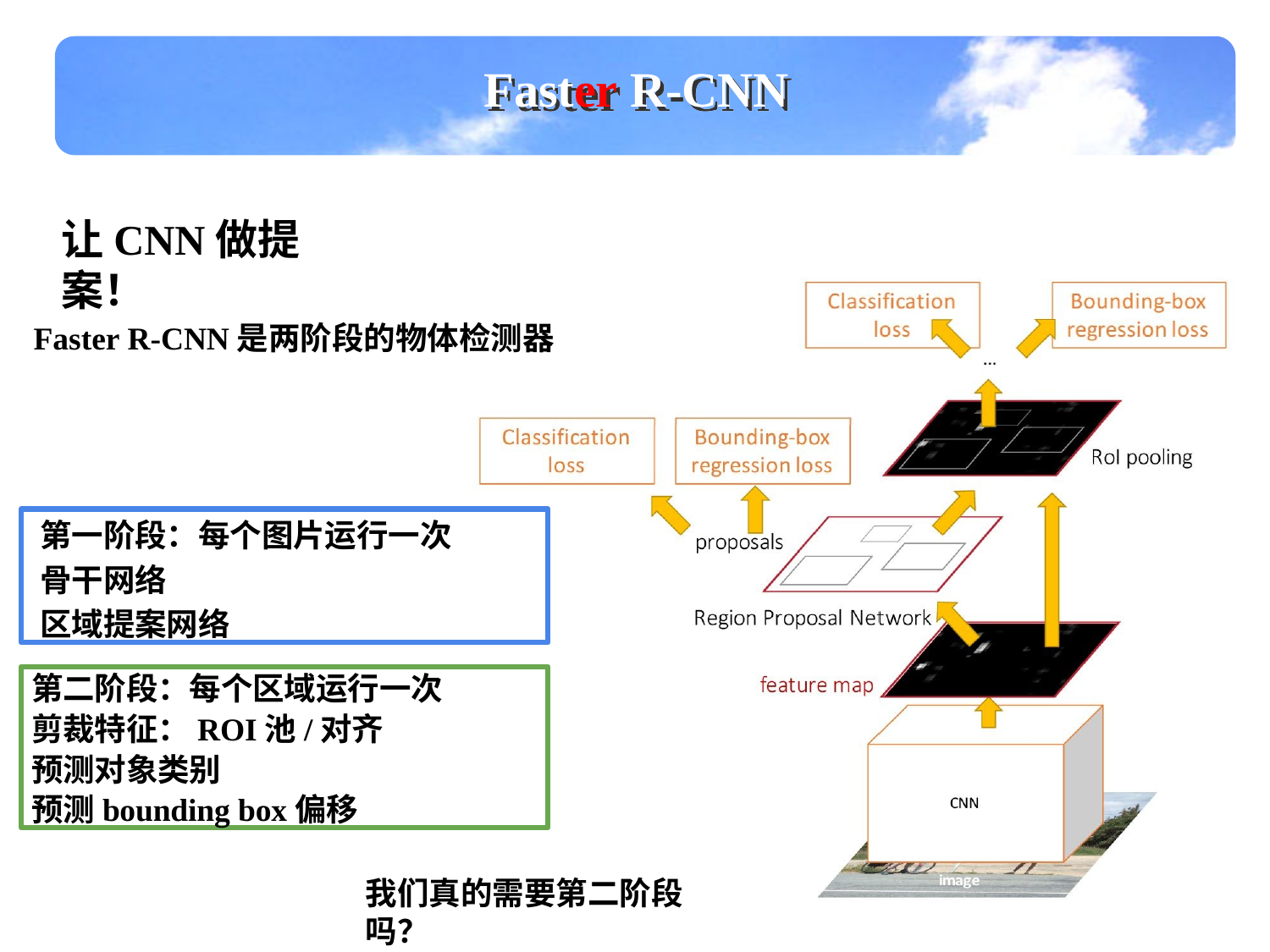

Faster R-CNN
让CNN做提案！

Faster R-CNN是两阶段的物体检测器
第一阶段：每个图片运行一次
骨干网络
区域提案网络
第二阶段：每个区域运行一次
剪裁特征：ROI池/对齐
预测对象类别
预测bounding box偏移
我们真的需要第二阶段吗？